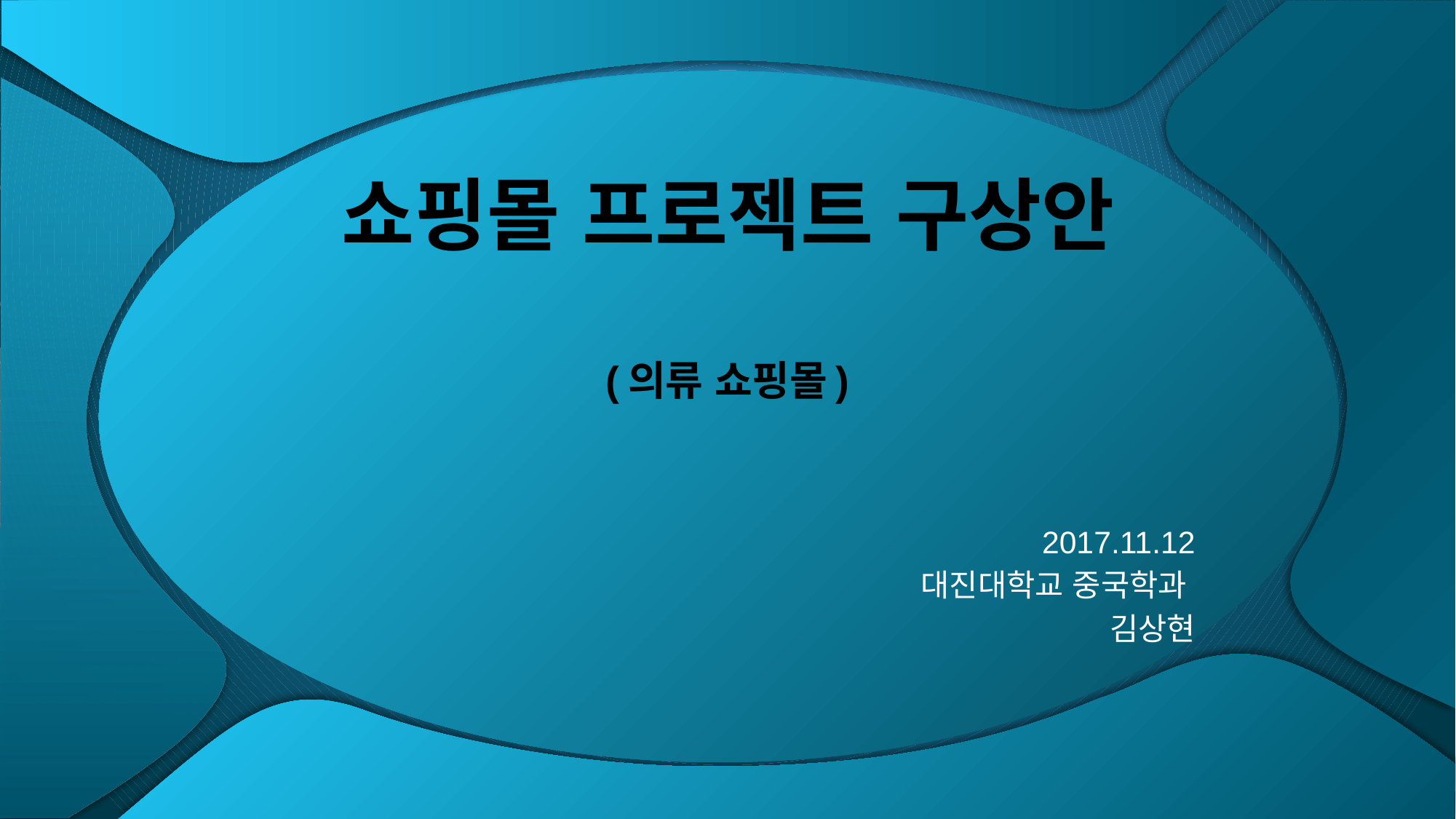

# 쇼핑몰 프로젝트 구상안 (의류 쇼핑몰)
2017.11.12
대진대학교 중국학과
김상현